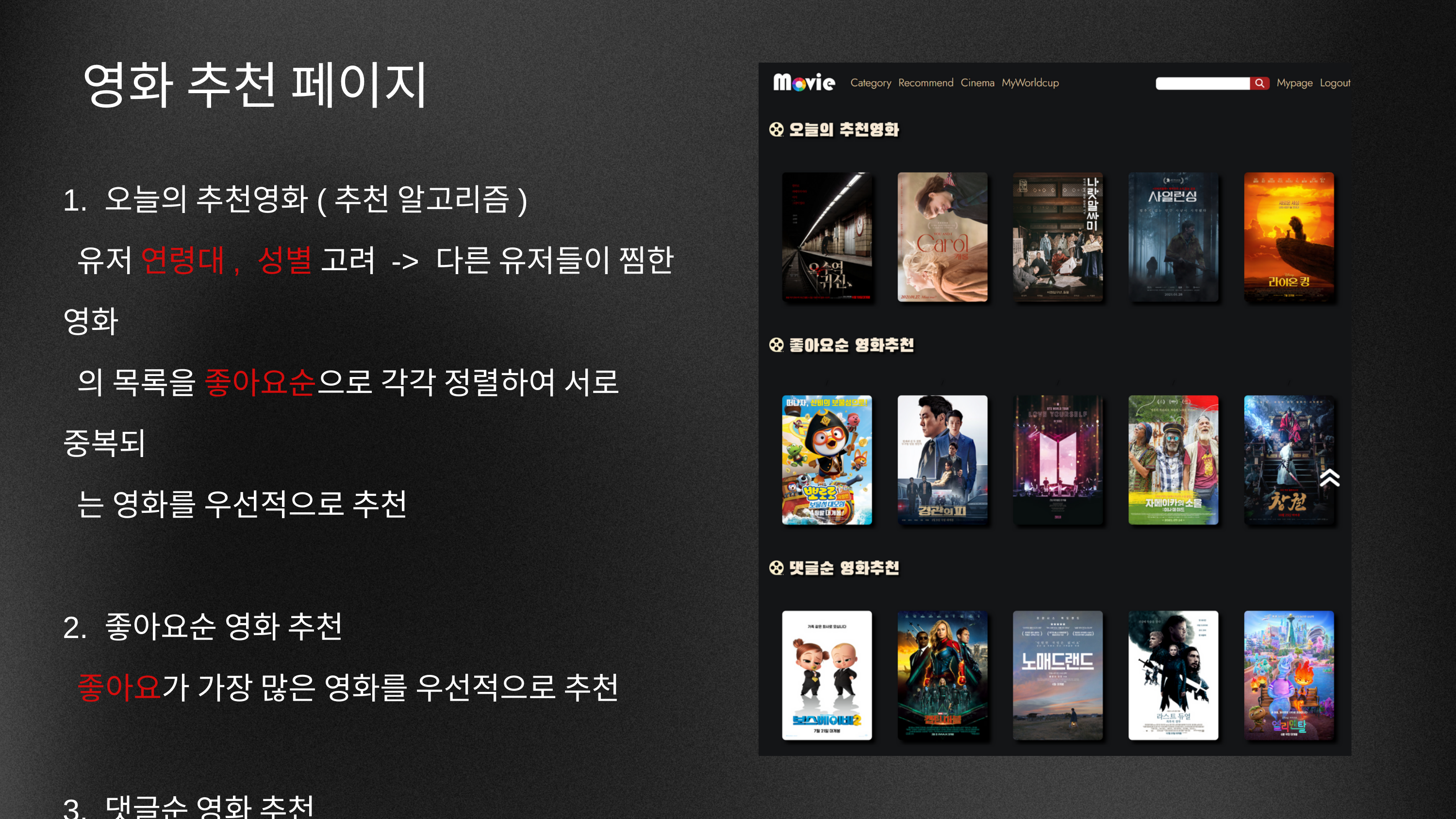

영화 추천 페이지

1. 오늘의 추천영화(추천 알고리즘)
 유저 연령대, 성별 고려 -> 다른 유저들이 찜한 영화
 의 목록을 좋아요순으로 각각 정렬하여 서로 중복되
 는 영화를 우선적으로 추천

2. 좋아요순 영화 추천
 좋아요가 가장 많은 영화를 우선적으로 추천

3. 댓글순 영화 추천
  댓글이 가장 많은 영화를 우선적으로 추천